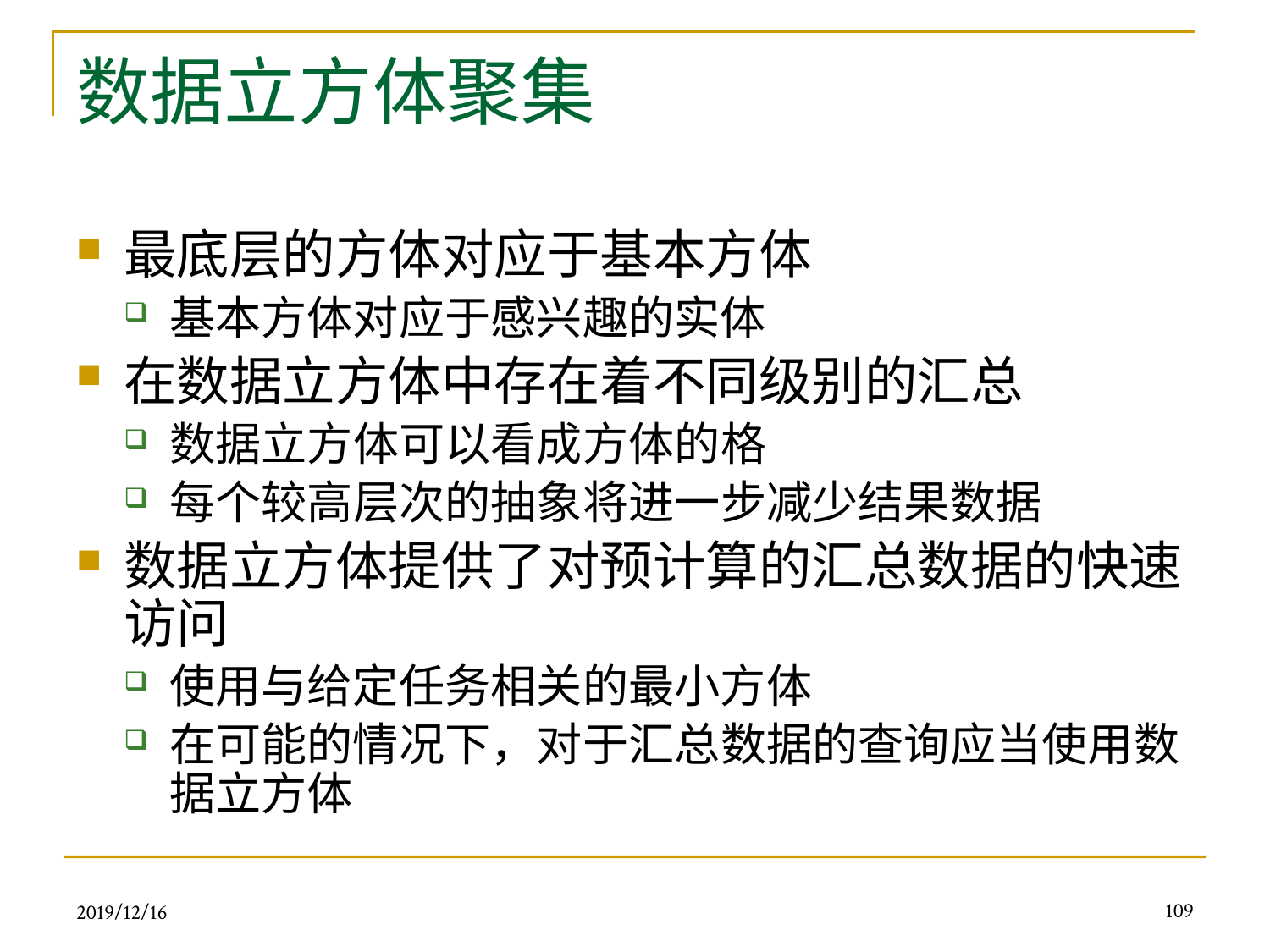

# 数据立方体聚集
最底层的方体对应于基本方体
基本方体对应于感兴趣的实体
在数据立方体中存在着不同级别的汇总
数据立方体可以看成方体的格
每个较高层次的抽象将进一步减少结果数据
数据立方体提供了对预计算的汇总数据的快速访问
使用与给定任务相关的最小方体
在可能的情况下，对于汇总数据的查询应当使用数据立方体
2019/12/16
109